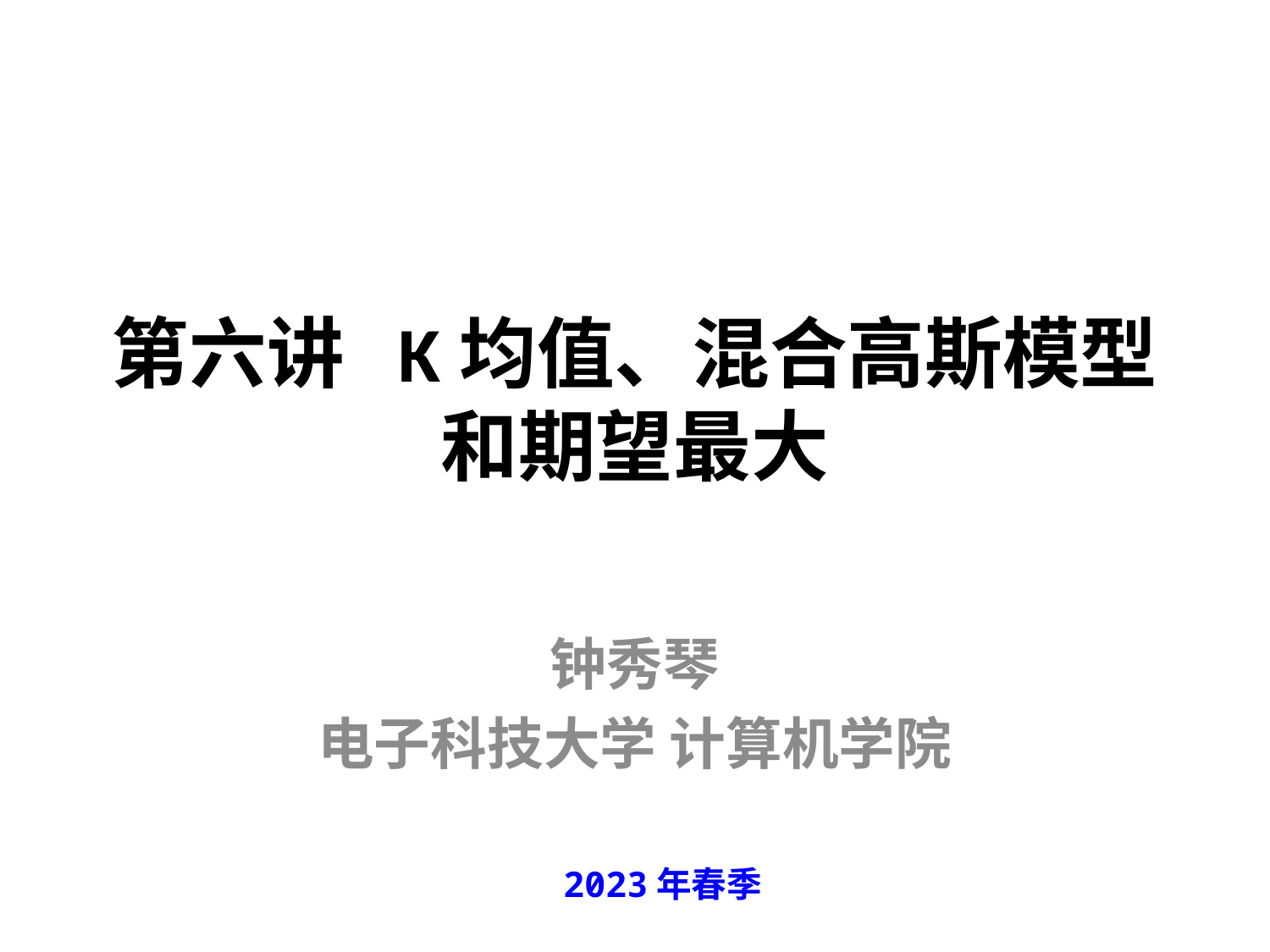

# 第六讲  K均值、混合高斯模型和期望最大
钟秀琴
电子科技大学 计算机学院
2023年春季
1